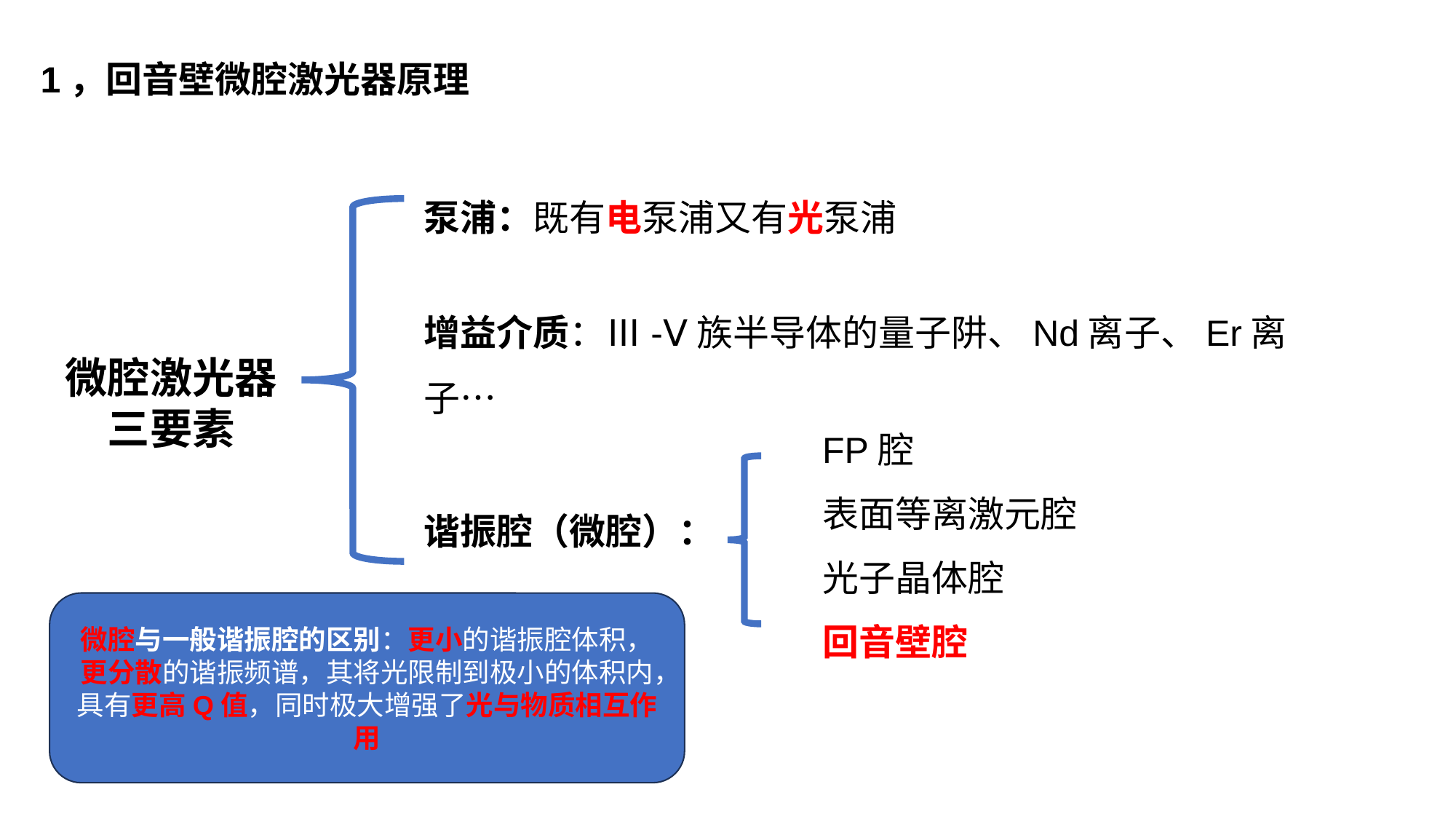

1，回音壁微腔激光器原理
泵浦：既有电泵浦又有光泵浦

增益介质：Ⅲ-Ⅴ族半导体的量子阱、Nd离子、Er离子…
微腔激光器
三要素
FP腔

表面等离激元腔
谐振腔（微腔）：
光子晶体腔
微腔与一般谐振腔的区别：更小的谐振腔体积，更分散的谐振频谱，其将光限制到极小的体积内，具有更高Q值，同时极大增强了光与物质相互作用
回音壁腔